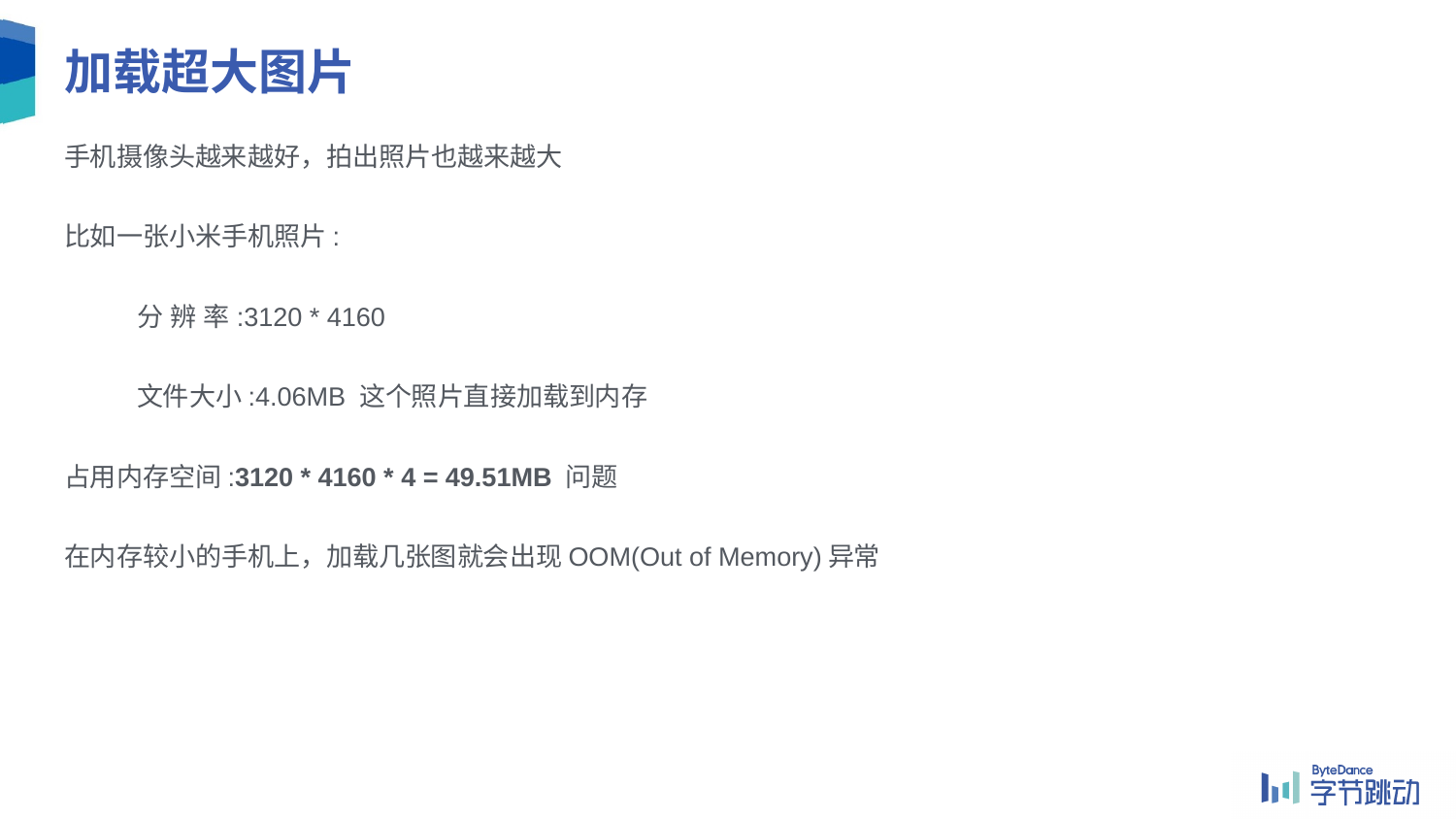

# 加载超大图片
手机摄像头越来越好，拍出照片也越来越大
比如一张小米手机照片:
分 辨 率:3120 * 4160
文件大小:4.06MB 这个照片直接加载到内存
占用内存空间:3120 * 4160 * 4 = 49.51MB 问题
在内存较小的手机上，加载几张图就会出现OOM(Out of Memory)异常